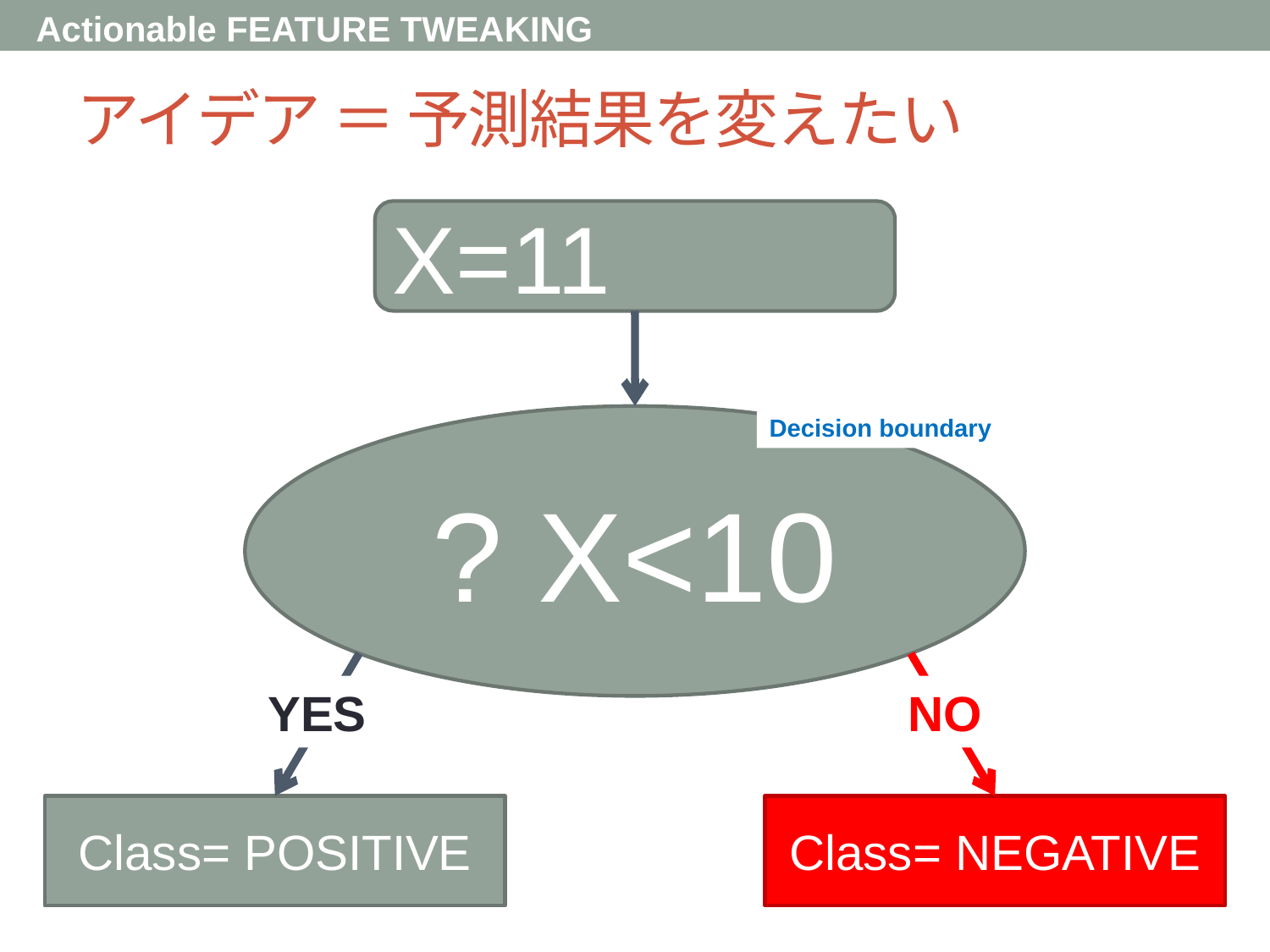

Actionable FEATURE TWEAKING
# アイデア ＝ 予測結果を変えたい
X=11
? X<10
Decision boundary
YES
NO
Class= POSITIVE
Class= NEGATIVE